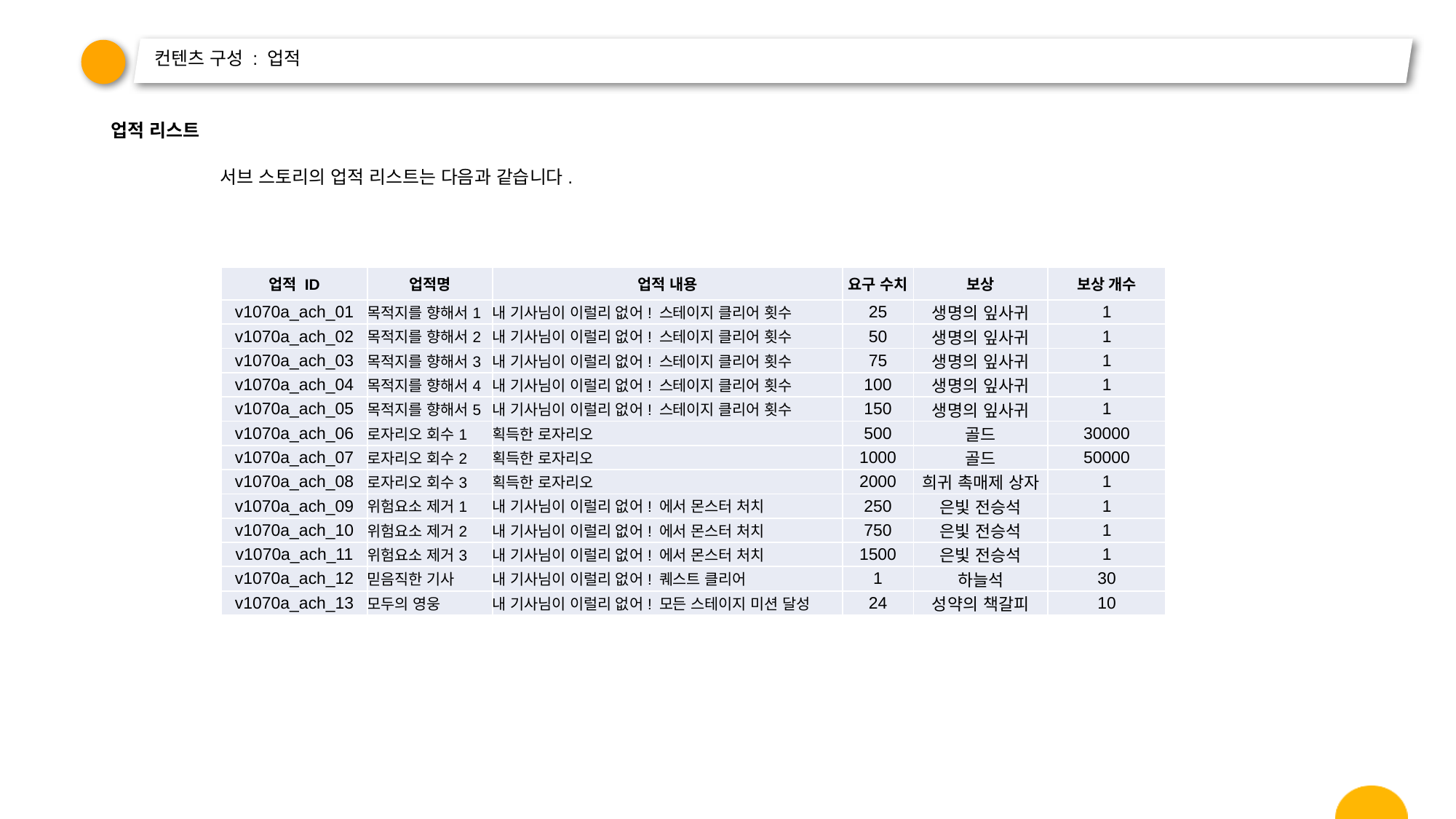

# 컨텐츠 구성 : 업적
업적 리스트
	서브 스토리의 업적 리스트는 다음과 같습니다.
| 업적 ID | 업적명 | 업적 내용 | 요구 수치 | 보상 | 보상 개수 |
| --- | --- | --- | --- | --- | --- |
| v1070a\_ach\_01 | 목적지를 향해서1 | 내 기사님이 이럴리 없어! 스테이지 클리어 횟수 | 25 | 생명의 잎사귀 | 1 |
| v1070a\_ach\_02 | 목적지를 향해서2 | 내 기사님이 이럴리 없어! 스테이지 클리어 횟수 | 50 | 생명의 잎사귀 | 1 |
| v1070a\_ach\_03 | 목적지를 향해서3 | 내 기사님이 이럴리 없어! 스테이지 클리어 횟수 | 75 | 생명의 잎사귀 | 1 |
| v1070a\_ach\_04 | 목적지를 향해서4 | 내 기사님이 이럴리 없어! 스테이지 클리어 횟수 | 100 | 생명의 잎사귀 | 1 |
| v1070a\_ach\_05 | 목적지를 향해서5 | 내 기사님이 이럴리 없어! 스테이지 클리어 횟수 | 150 | 생명의 잎사귀 | 1 |
| v1070a\_ach\_06 | 로자리오 회수1 | 획득한 로자리오 | 500 | 골드 | 30000 |
| v1070a\_ach\_07 | 로자리오 회수2 | 획득한 로자리오 | 1000 | 골드 | 50000 |
| v1070a\_ach\_08 | 로자리오 회수3 | 획득한 로자리오 | 2000 | 희귀 촉매제 상자 | 1 |
| v1070a\_ach\_09 | 위험요소 제거1 | 내 기사님이 이럴리 없어! 에서 몬스터 처치 | 250 | 은빛 전승석 | 1 |
| v1070a\_ach\_10 | 위험요소 제거2 | 내 기사님이 이럴리 없어! 에서 몬스터 처치 | 750 | 은빛 전승석 | 1 |
| v1070a\_ach\_11 | 위험요소 제거3 | 내 기사님이 이럴리 없어! 에서 몬스터 처치 | 1500 | 은빛 전승석 | 1 |
| v1070a\_ach\_12 | 믿음직한 기사 | 내 기사님이 이럴리 없어! 퀘스트 클리어 | 1 | 하늘석 | 30 |
| v1070a\_ach\_13 | 모두의 영웅 | 내 기사님이 이럴리 없어! 모든 스테이지 미션 달성 | 24 | 성약의 책갈피 | 10 |